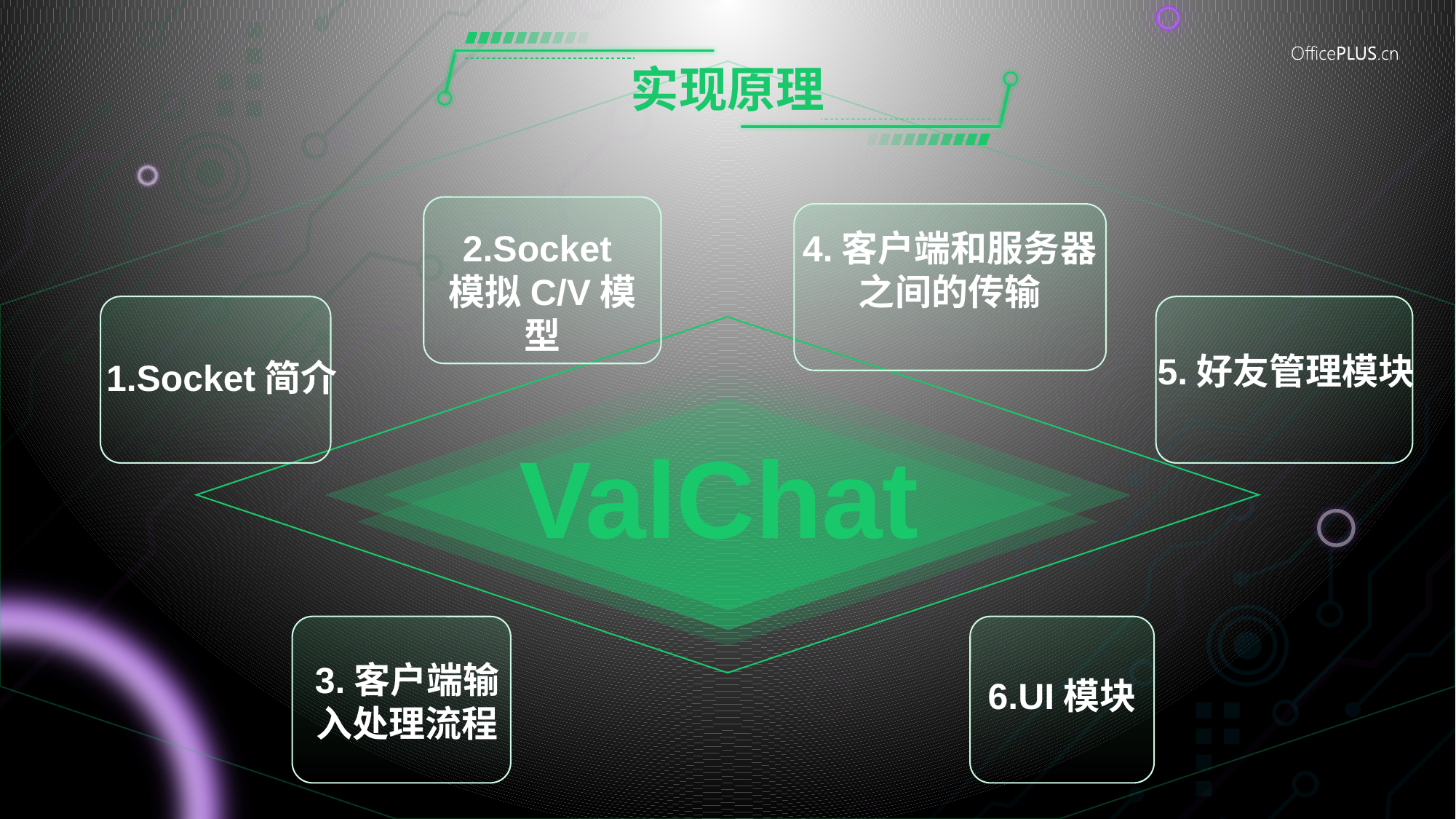

# 实现原理

2.Socket
模拟C/V模型
4.客户端和服务器
之间的传输

5.好友管理模块
1.Socket简介

ValChat

3.客户端输入处理流程
6.UI模块